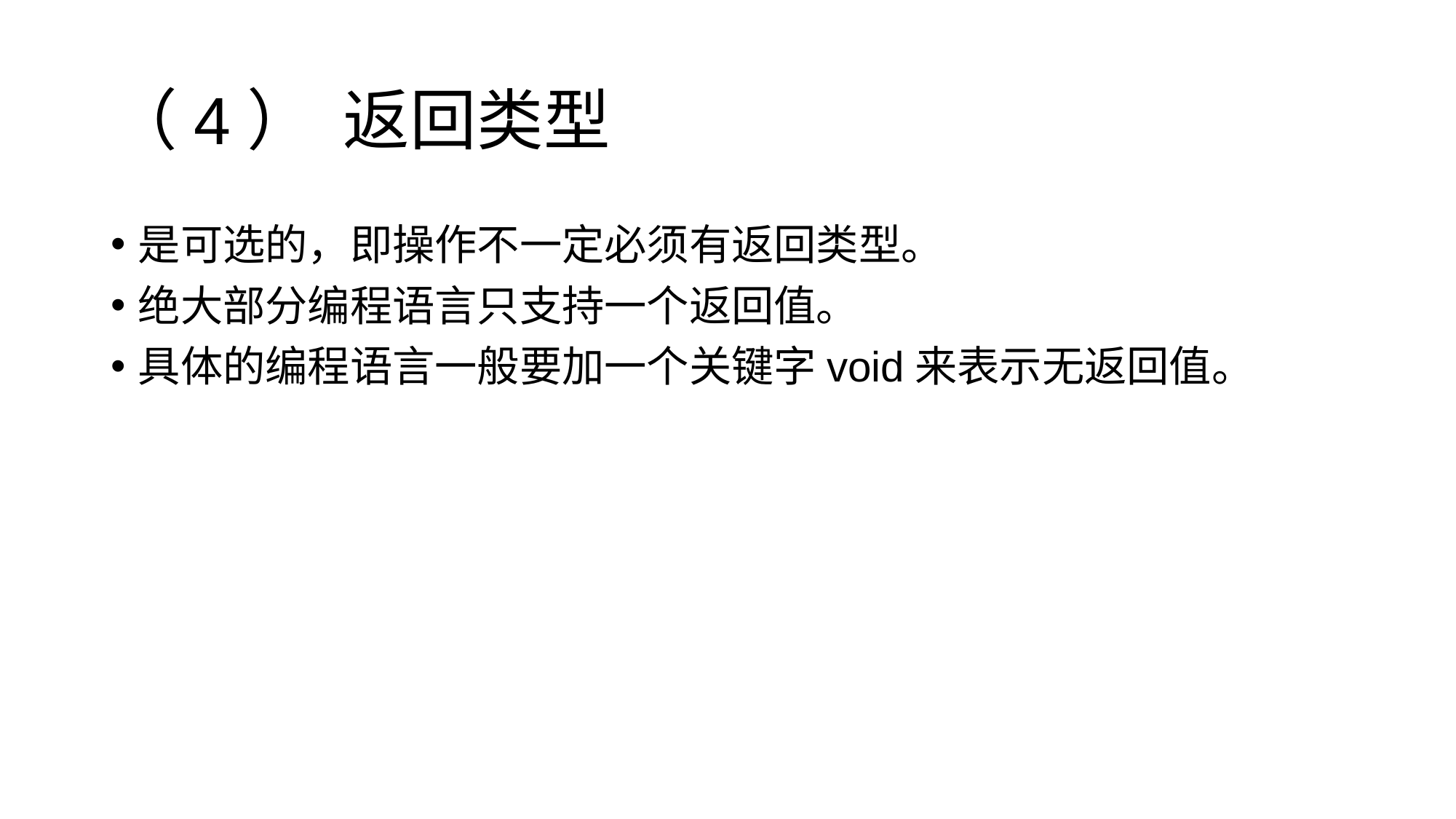

# （4）  返回类型
是可选的，即操作不一定必须有返回类型。
绝大部分编程语言只支持一个返回值。
具体的编程语言一般要加一个关键字void来表示无返回值。